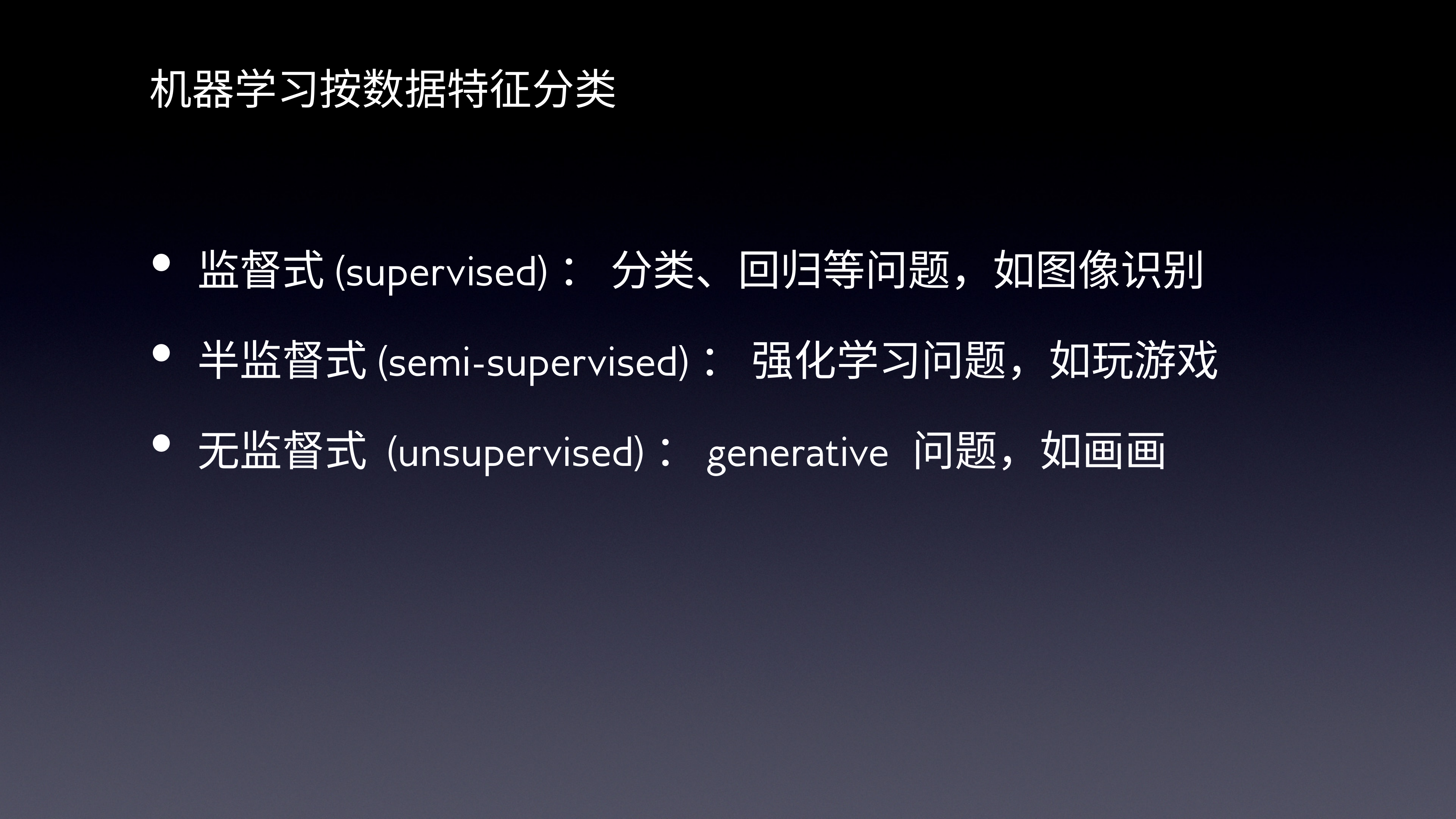

机器学习按数据特征分类

监督式(supervised)： 分类、回归等问题，如图像识别
半监督式(semi-supervised)： 强化学习问题，如玩游戏
无监督式 (unsupervised)：generative 问题，如画画